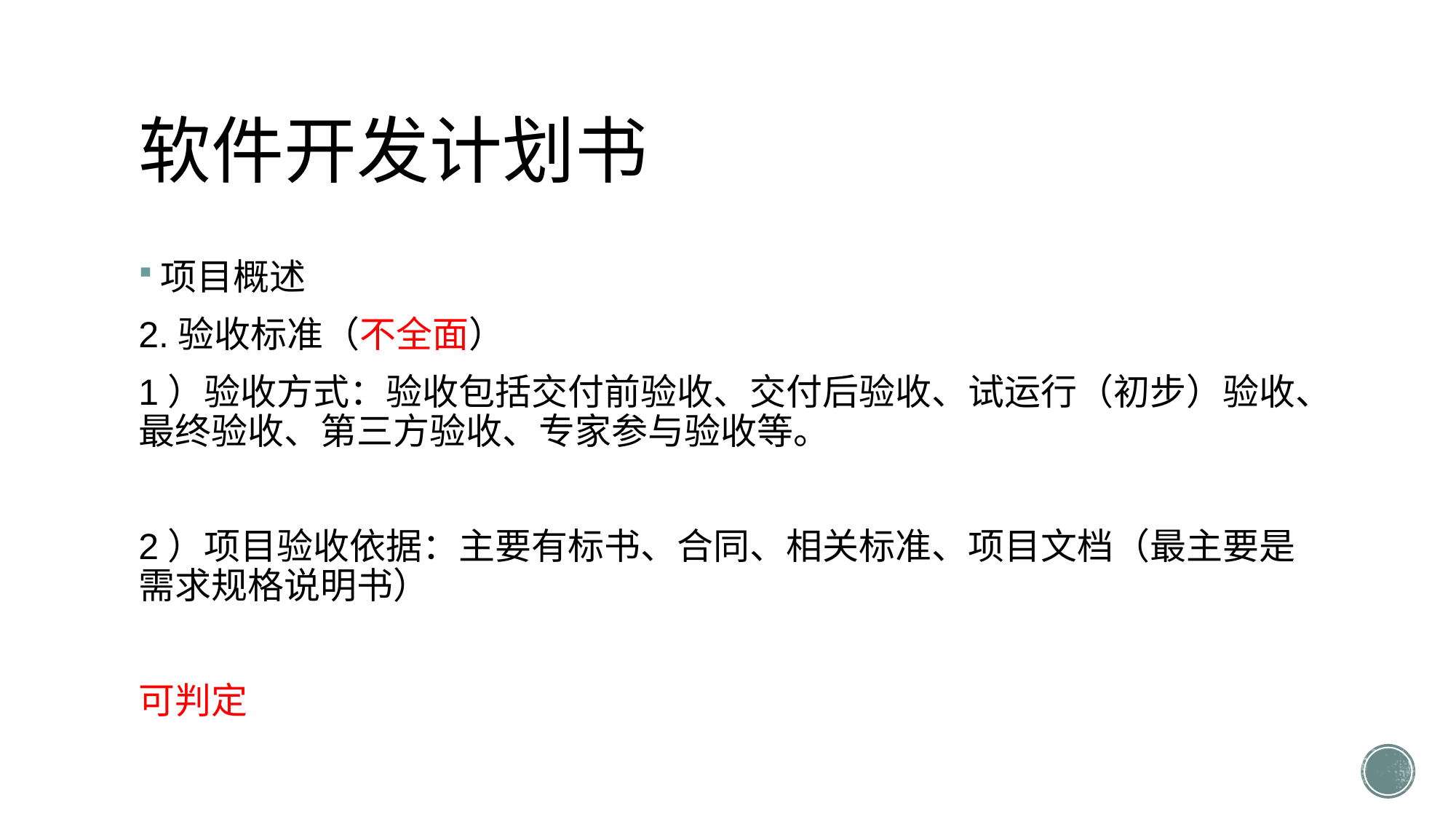

# 软件开发计划书
项目概述
2.验收标准（不全面）
1）验收方式：验收包括交付前验收、交付后验收、试运行（初步）验收、最终验收、第三方验收、专家参与验收等。

2）项目验收依据：主要有标书、合同、相关标准、项目文档（最主要是需求规格说明书）

可判定